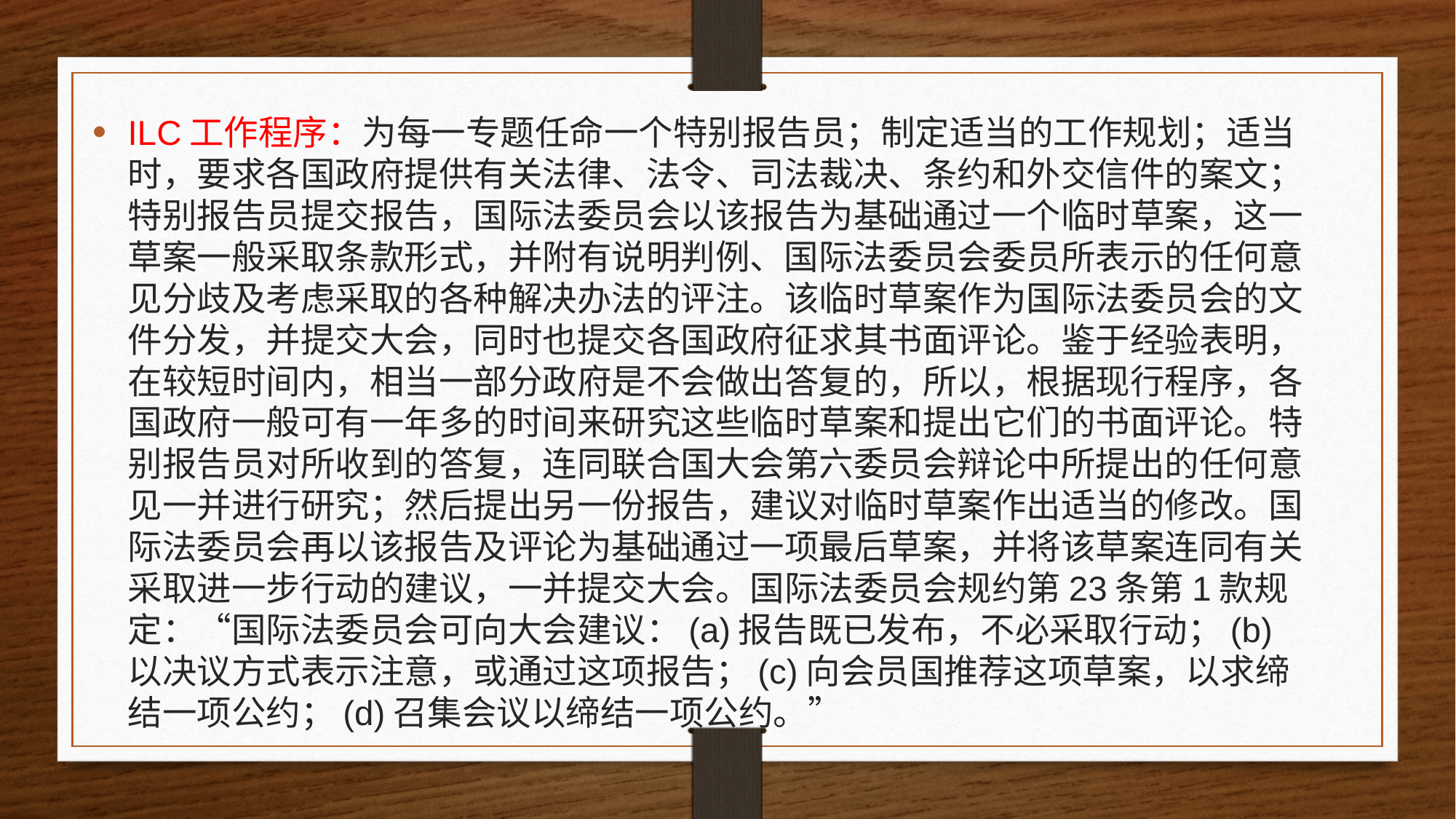

ILC工作程序：为每一专题任命一个特别报告员；制定适当的工作规划；适当时，要求各国政府提供有关法律、法令、司法裁决、条约和外交信件的案文；特别报告员提交报告，国际法委员会以该报告为基础通过一个临时草案，这一草案一般采取条款形式，并附有说明判例、国际法委员会委员所表示的任何意见分歧及考虑采取的各种解决办法的评注。该临时草案作为国际法委员会的文件分发，并提交大会，同时也提交各国政府征求其书面评论。鉴于经验表明，在较短时间内，相当一部分政府是不会做出答复的，所以，根据现行程序，各国政府一般可有一年多的时间来研究这些临时草案和提出它们的书面评论。特别报告员对所收到的答复，连同联合国大会第六委员会辩论中所提出的任何意见一并进行研究；然后提出另一份报告，建议对临时草案作出适当的修改。国际法委员会再以该报告及评论为基础通过一项最后草案，并将该草案连同有关采取进一步行动的建议，一并提交大会。国际法委员会规约第23条第1款规定：“国际法委员会可向大会建议：(a)报告既已发布，不必采取行动；(b)以决议方式表示注意，或通过这项报告；(c)向会员国推荐这项草案，以求缔结一项公约；(d)召集会议以缔结一项公约。”